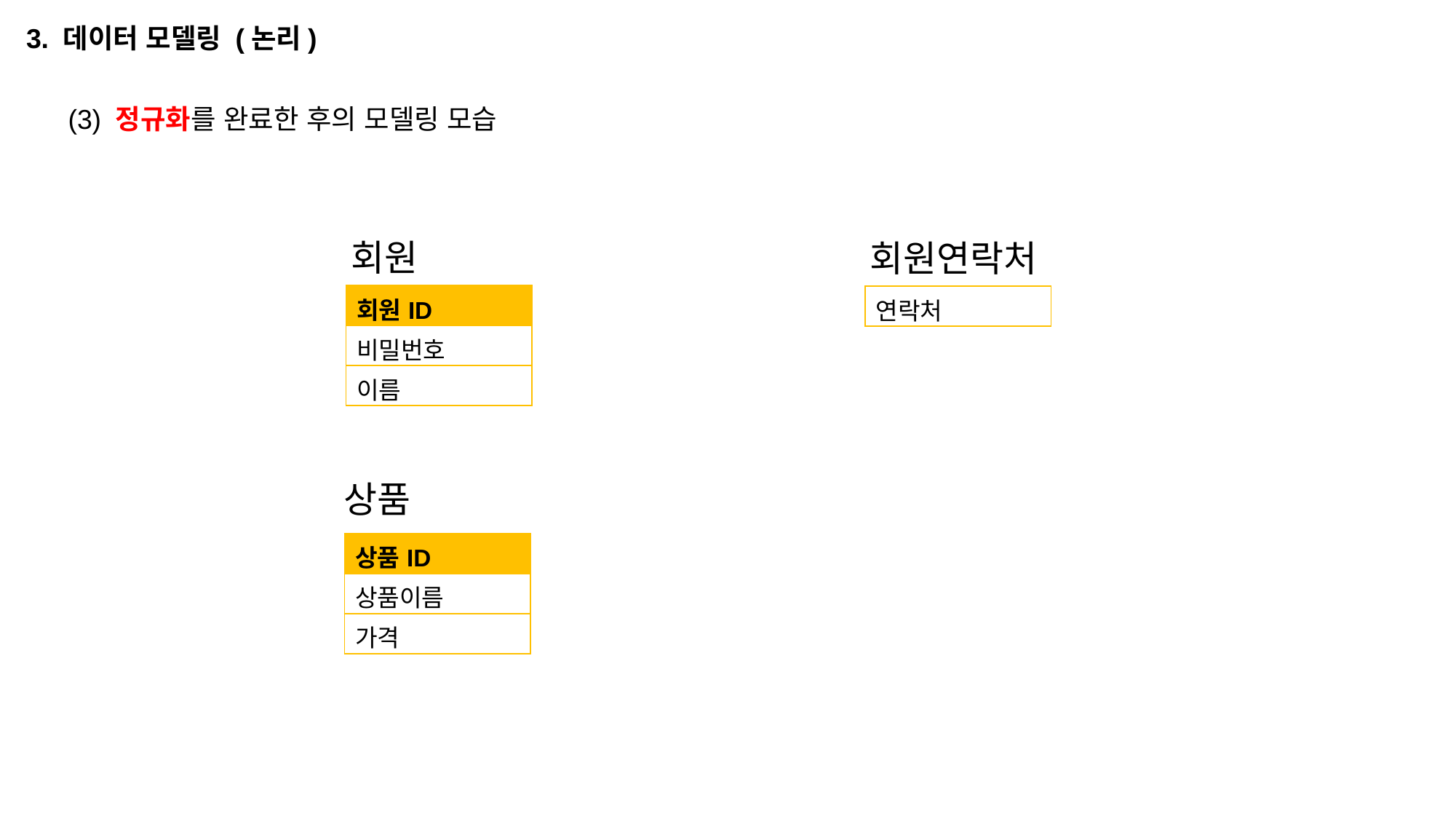

3. 데이터 모델링 (논리)
(3) 정규화를 완료한 후의 모델링 모습
회원
회원연락처
| 회원ID |
| --- |
| 비밀번호 |
| 이름 |
| 연락처 |
| --- |
상품
| 상품ID |
| --- |
| 상품이름 |
| 가격 |